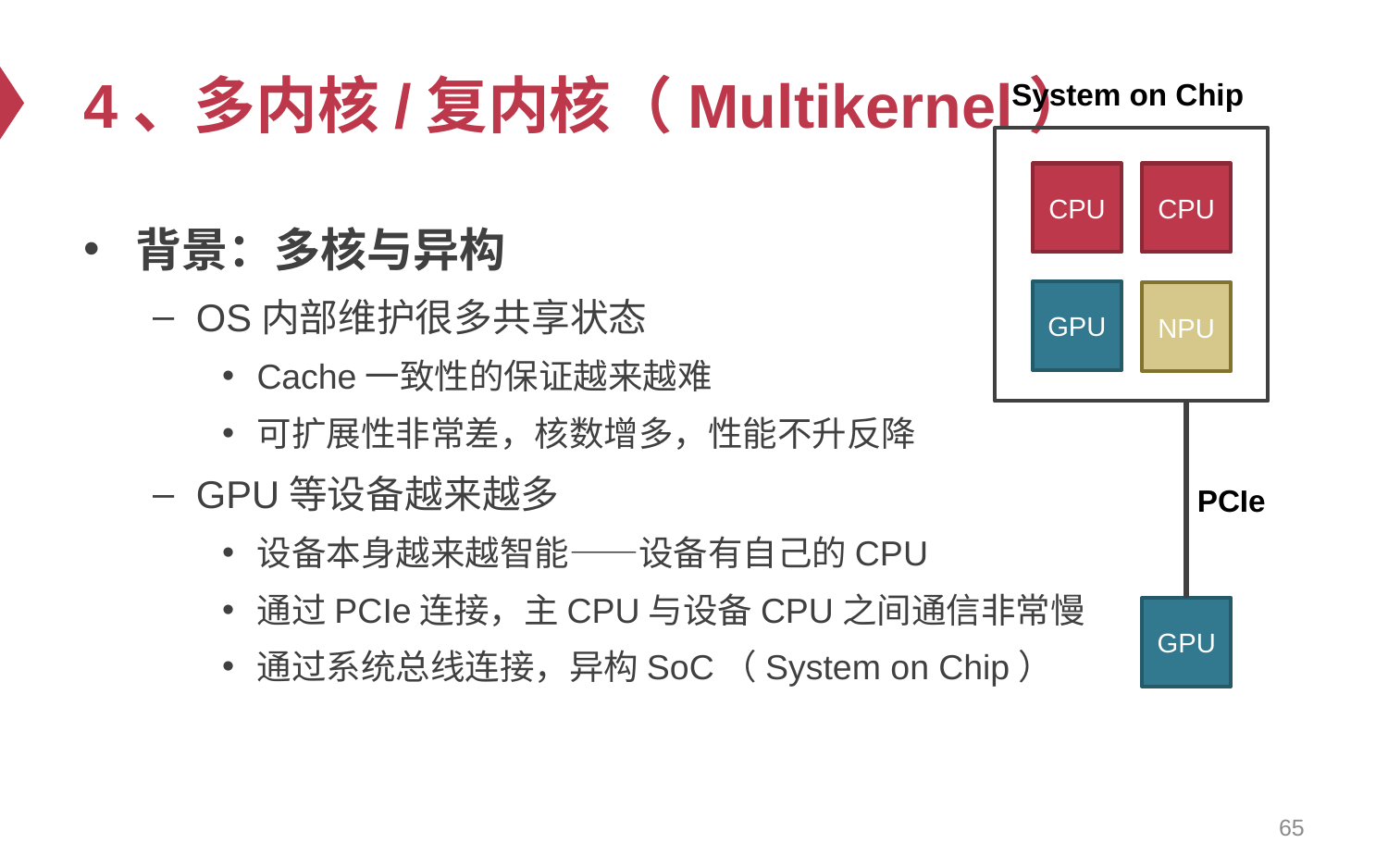

# 4、多内核/复内核（Multikernel）
System on Chip

CPU
CPU
背景：多核与异构
OS内部维护很多共享状态
Cache一致性的保证越来越难
可扩展性非常差，核数增多，性能不升反降
GPU等设备越来越多
设备本身越来越智能——设备有自己的CPU
通过PCIe连接，主CPU与设备CPU之间通信非常慢
通过系统总线连接，异构SoC（System on Chip）
GPU
NPU
PCIe
GPU
65